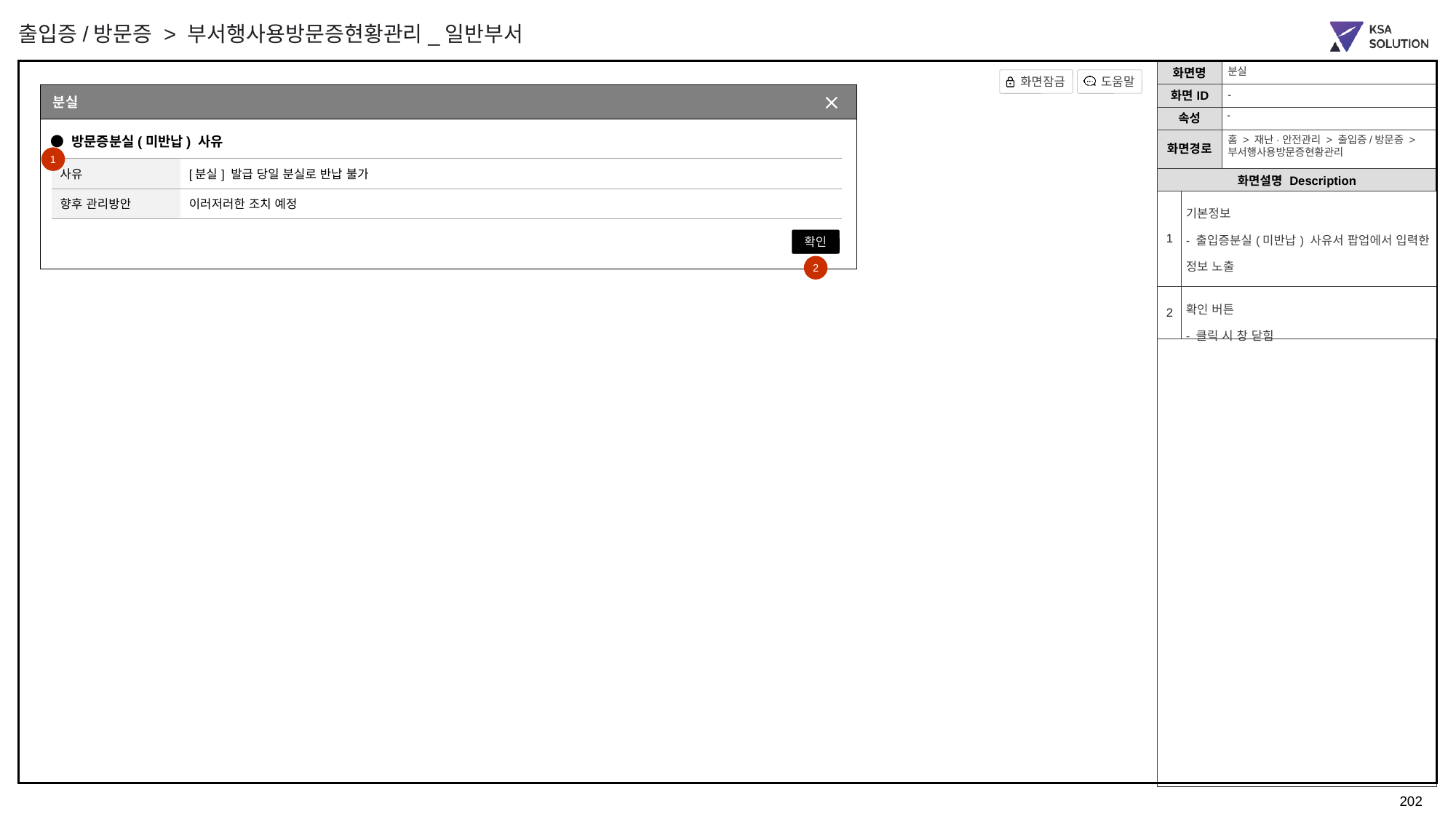

출입증/방문증 > 부서행사용방문증현황관리_일반부서
분실
-

분실

부점조회 팝업(팀 포함)
-
홈 > 재난·안전관리 > 출입증/방문증 >
부서행사용방문증현황관리
● 방문증분실(미반납) 사유
1
| 사유 | [분실] 발급 당일 분실로 반납 불가 |
| --- | --- |
| 향후 관리방안 | 이러저러한 조치 예정 |
| 1 | 기본정보 - 출입증분실(미반납) 사유서 팝업에서 입력한 정보 노출 > 읽기 전용(수정 불가) |
| --- | --- |
| 2 | 확인 버튼 - 클릭 시 창 닫힘 |
확인
2
<2025-08-11>
1. 팝업 추가